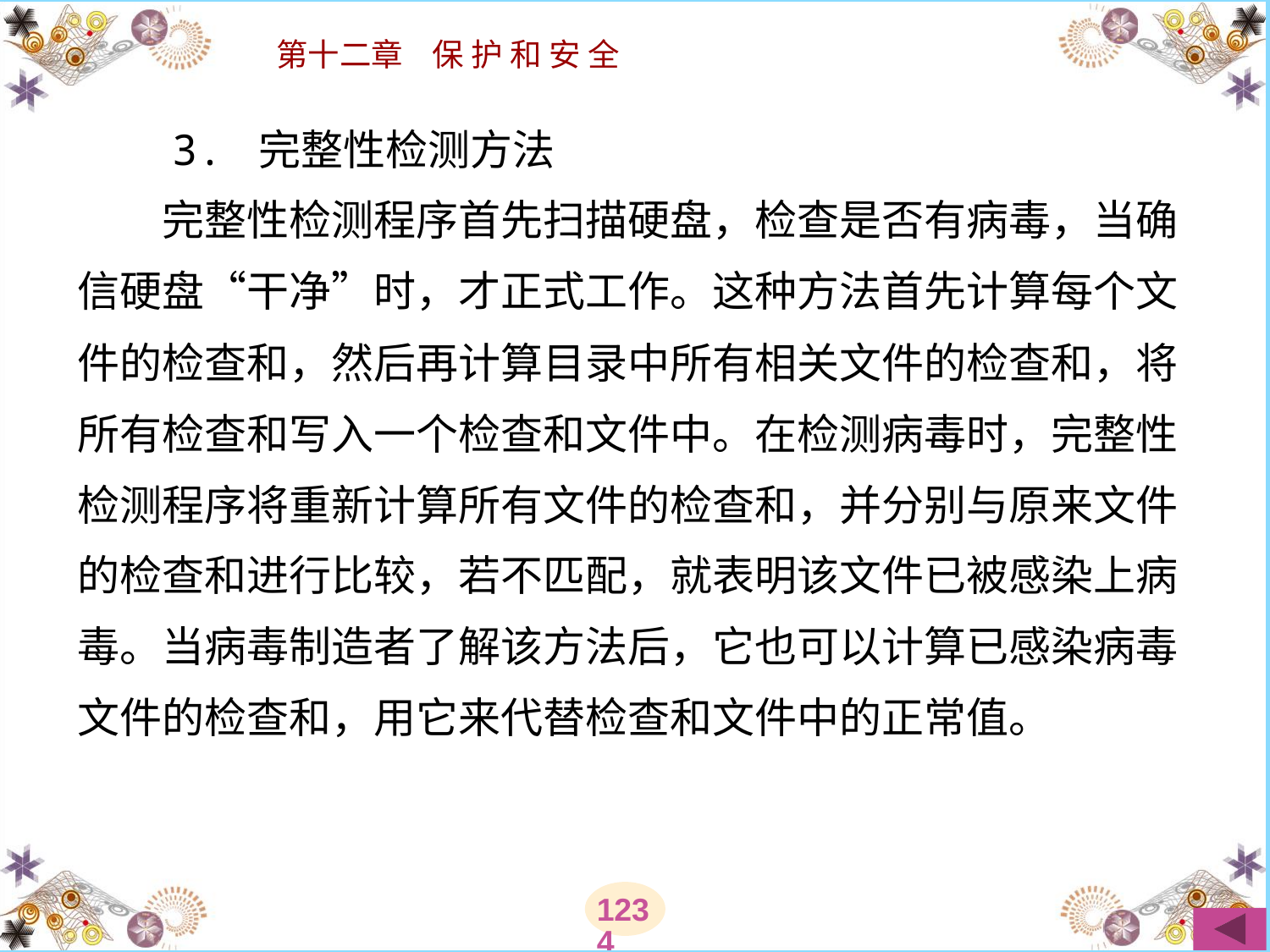

# 3. 完整性检测方法 　　完整性检测程序首先扫描硬盘，检查是否有病毒，当确信硬盘“干净”时，才正式工作。这种方法首先计算每个文件的检查和，然后再计算目录中所有相关文件的检查和，将所有检查和写入一个检查和文件中。在检测病毒时，完整性检测程序将重新计算所有文件的检查和，并分别与原来文件的检查和进行比较，若不匹配，就表明该文件已被感染上病毒。当病毒制造者了解该方法后，它也可以计算已感染病毒文件的检查和，用它来代替检查和文件中的正常值。